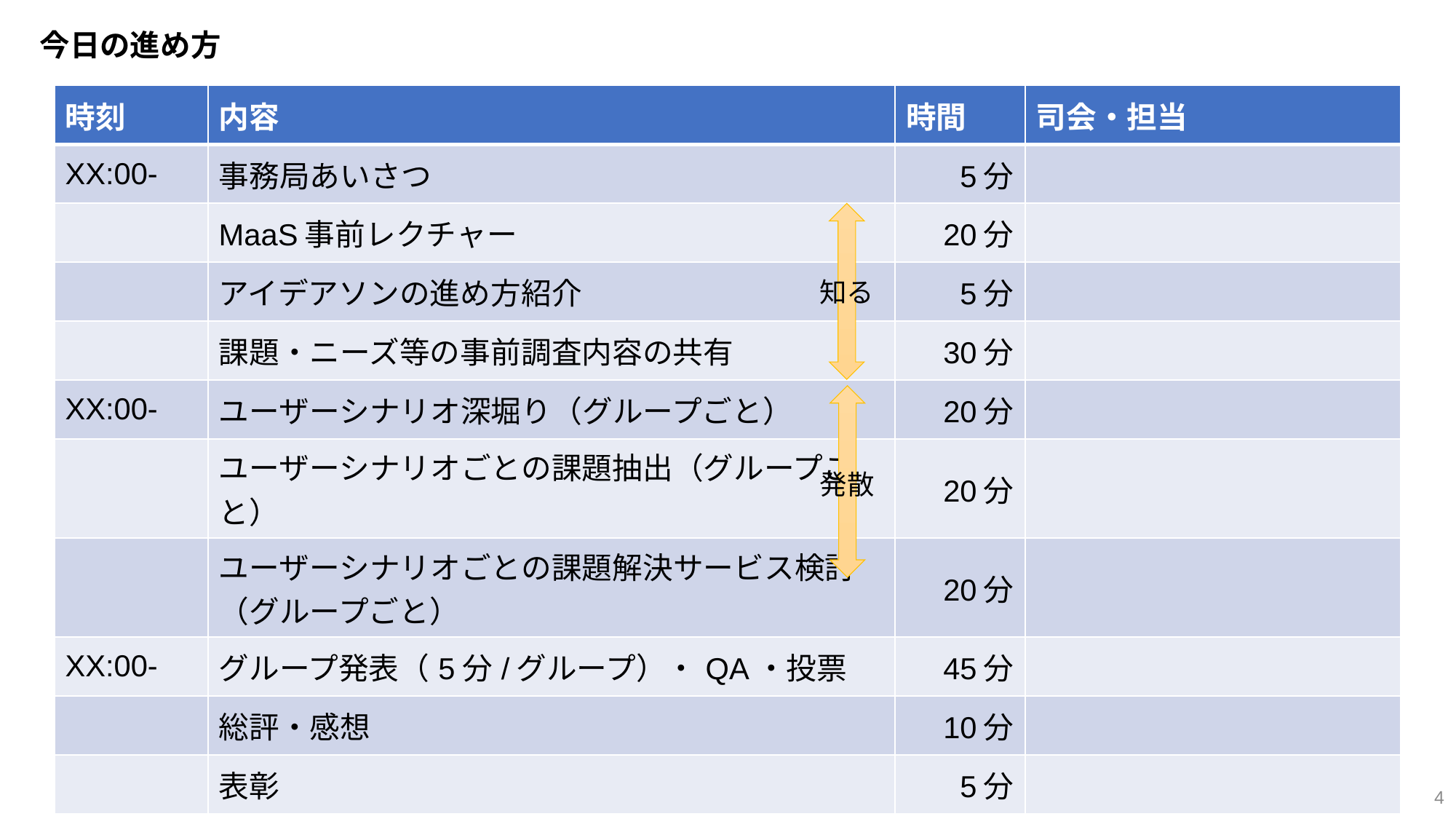

# 今日の進め方
| 時刻 | 内容 | 時間 | 司会・担当 |
| --- | --- | --- | --- |
| XX:00- | 事務局あいさつ | 5分 |  |
|  | MaaS事前レクチャー | 20分 |  |
|  | アイデアソンの進め方紹介 | 5分 |  |
|  | 課題・ニーズ等の事前調査内容の共有 | 30分 |  |
| XX:00- | ユーザーシナリオ深堀り（グループごと） | 20分 |  |
|  | ユーザーシナリオごとの課題抽出（グループごと） | 20分 |  |
|  | ユーザーシナリオごとの課題解決サービス検討 （グループごと） | 20分 |  |
| XX:00- | グループ発表（5分/グループ）・QA・投票 | 45分 |  |
|  | 総評・感想 | 10分 |  |
|  | 表彰 | 5分 |  |

知る

発散
温泉MaaSアイデアソン_ひな形
4